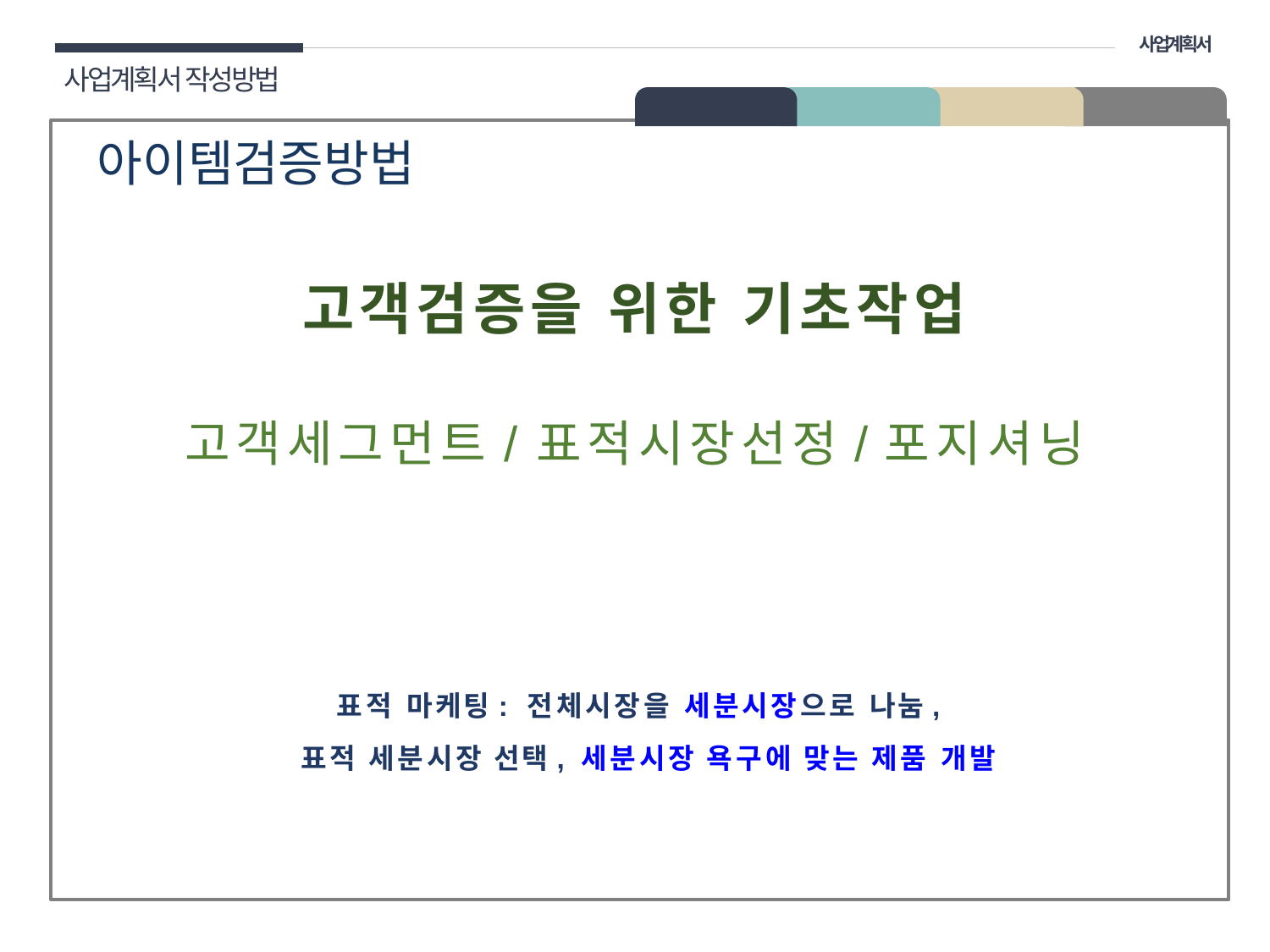

사업계획서
사업계획서 작성방법
01 개요

아이템검증방법
고객검증을 위한 기초작업

고객세그먼트/표적시장선정/포지셔닝
표적 마케팅: 전체시장을 세분시장으로 나눔,
표적 세분시장 선택, 세분시장 욕구에 맞는 제품 개발